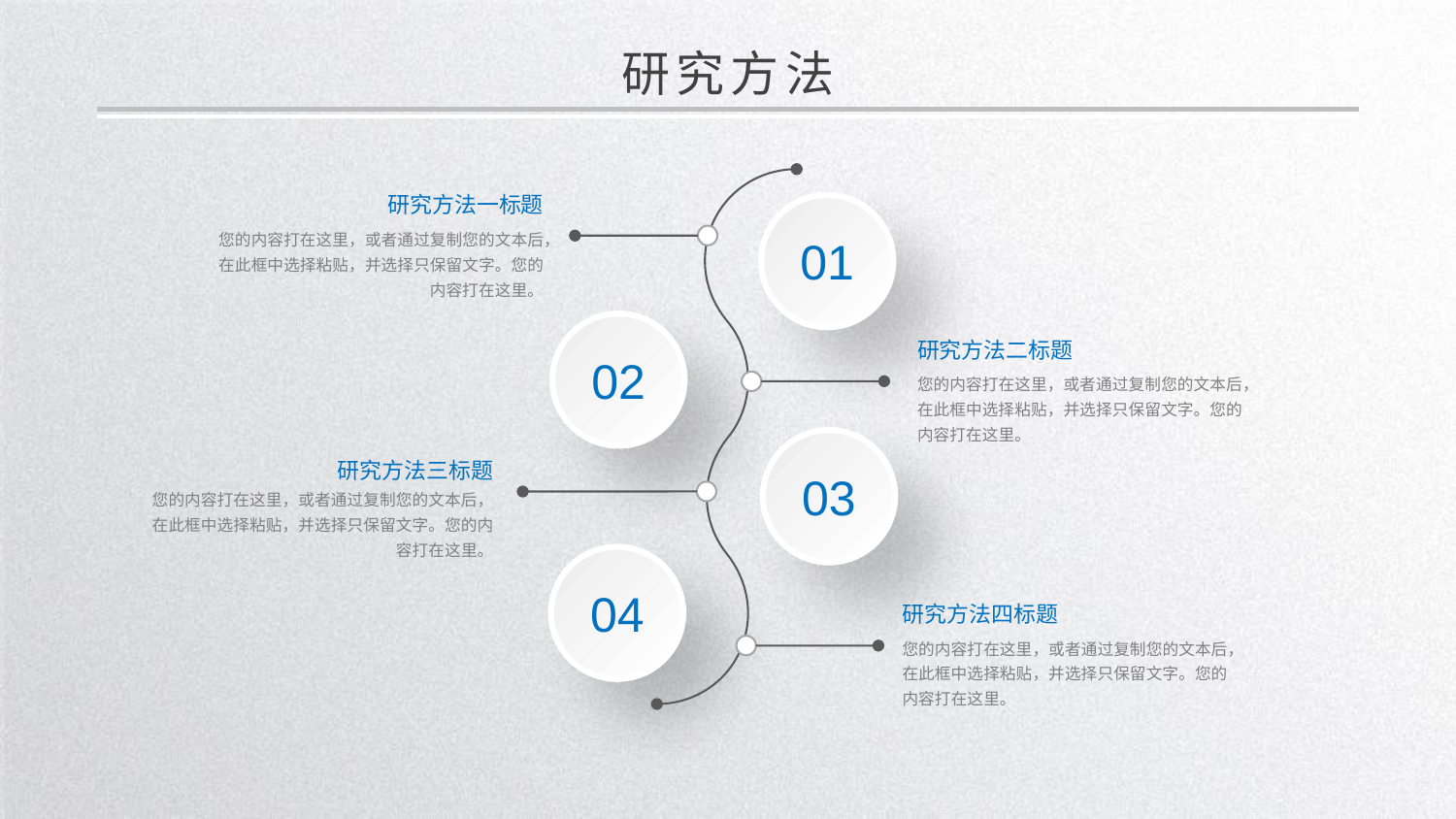

研究方法

研究方法一标题
01

您的内容打在这里，或者通过复制您的文本后，在此框中选择粘贴，并选择只保留文字。您的内容打在这里。

02

研究方法二标题
您的内容打在这里，或者通过复制您的文本后，在此框中选择粘贴，并选择只保留文字。您的内容打在这里。

03
研究方法三标题
您的内容打在这里，或者通过复制您的文本后，在此框中选择粘贴，并选择只保留文字。您的内容打在这里。

04
研究方法四标题
您的内容打在这里，或者通过复制您的文本后，在此框中选择粘贴，并选择只保留文字。您的内容打在这里。